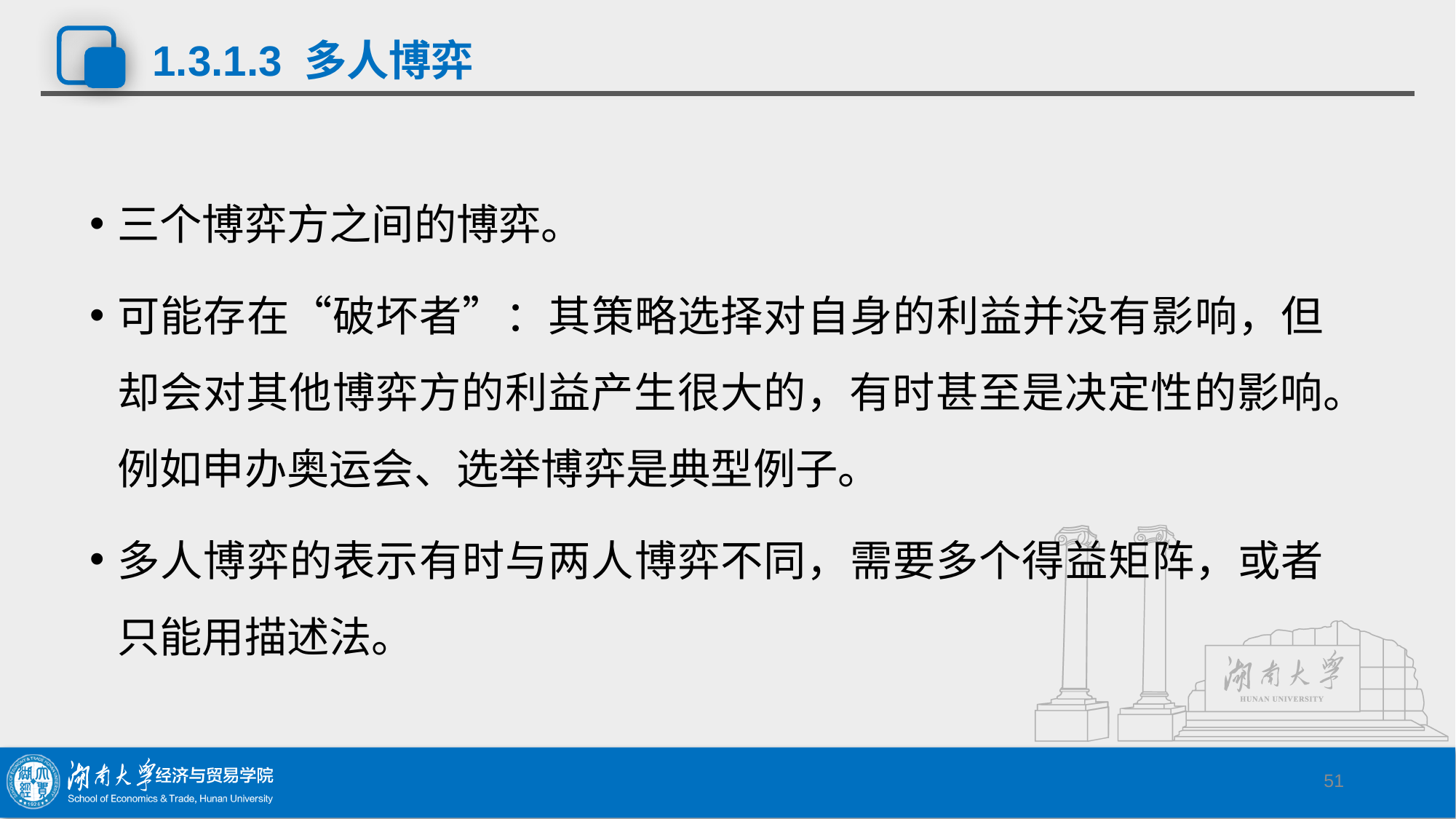

# 1.3.1.3 多人博弈
三个博弈方之间的博弈。
可能存在“破坏者”：其策略选择对自身的利益并没有影响，但却会对其他博弈方的利益产生很大的，有时甚至是决定性的影响。例如申办奥运会、选举博弈是典型例子。
多人博弈的表示有时与两人博弈不同，需要多个得益矩阵，或者只能用描述法。